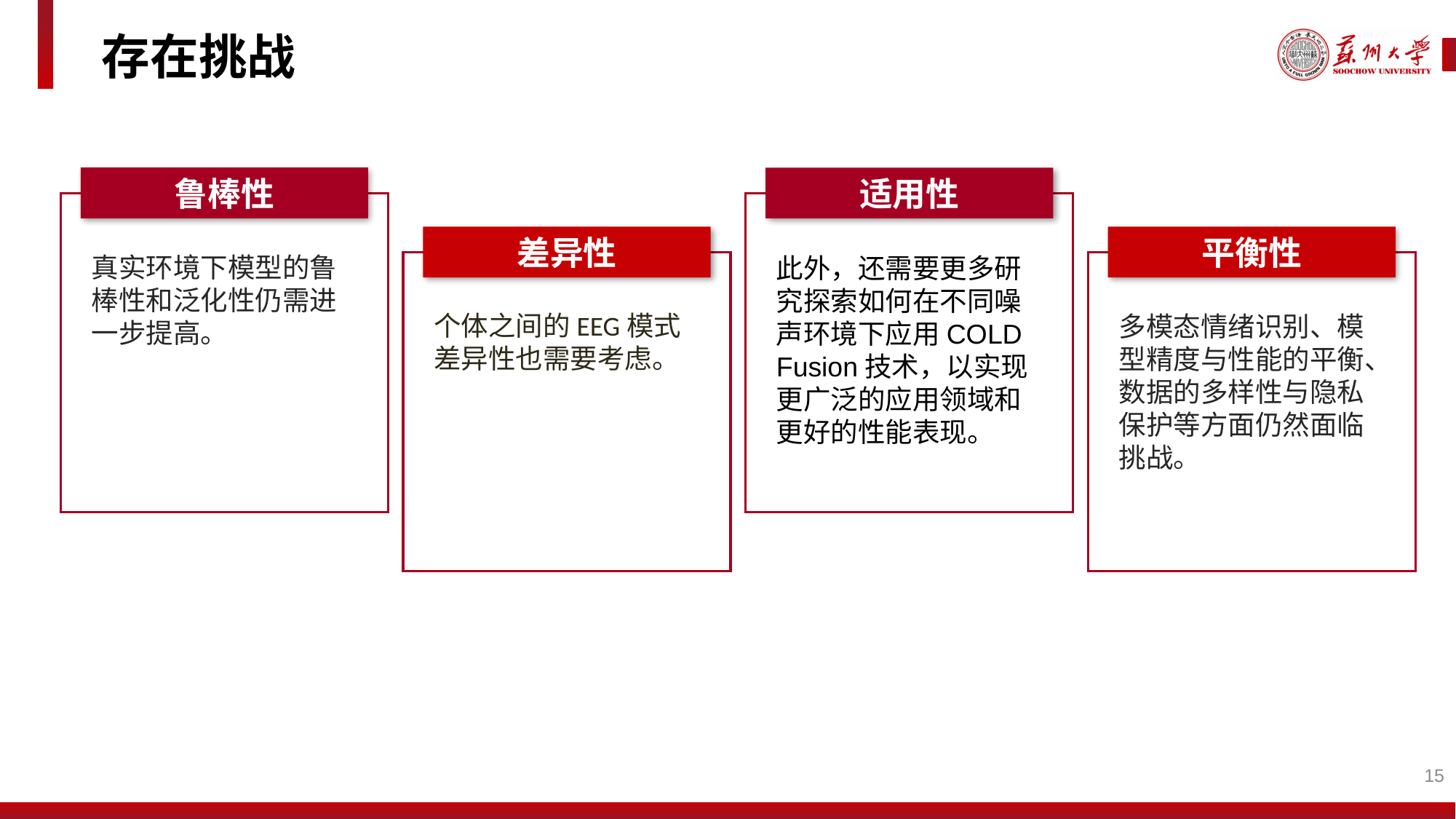

存在挑战
鲁棒性

真实环境下模型的鲁棒性和泛化性仍需进一步提高。
适用性

此外，还需要更多研究探索如何在不同噪声环境下应用COLD Fusion技术，以实现更广泛的应用领域和更好的性能表现。
差异性

个体之间的EEG模式差异性也需要考虑。
平衡性

多模态情绪识别、模型精度与性能的平衡、数据的多样性与隐私保护等方面仍然面临挑战。

15